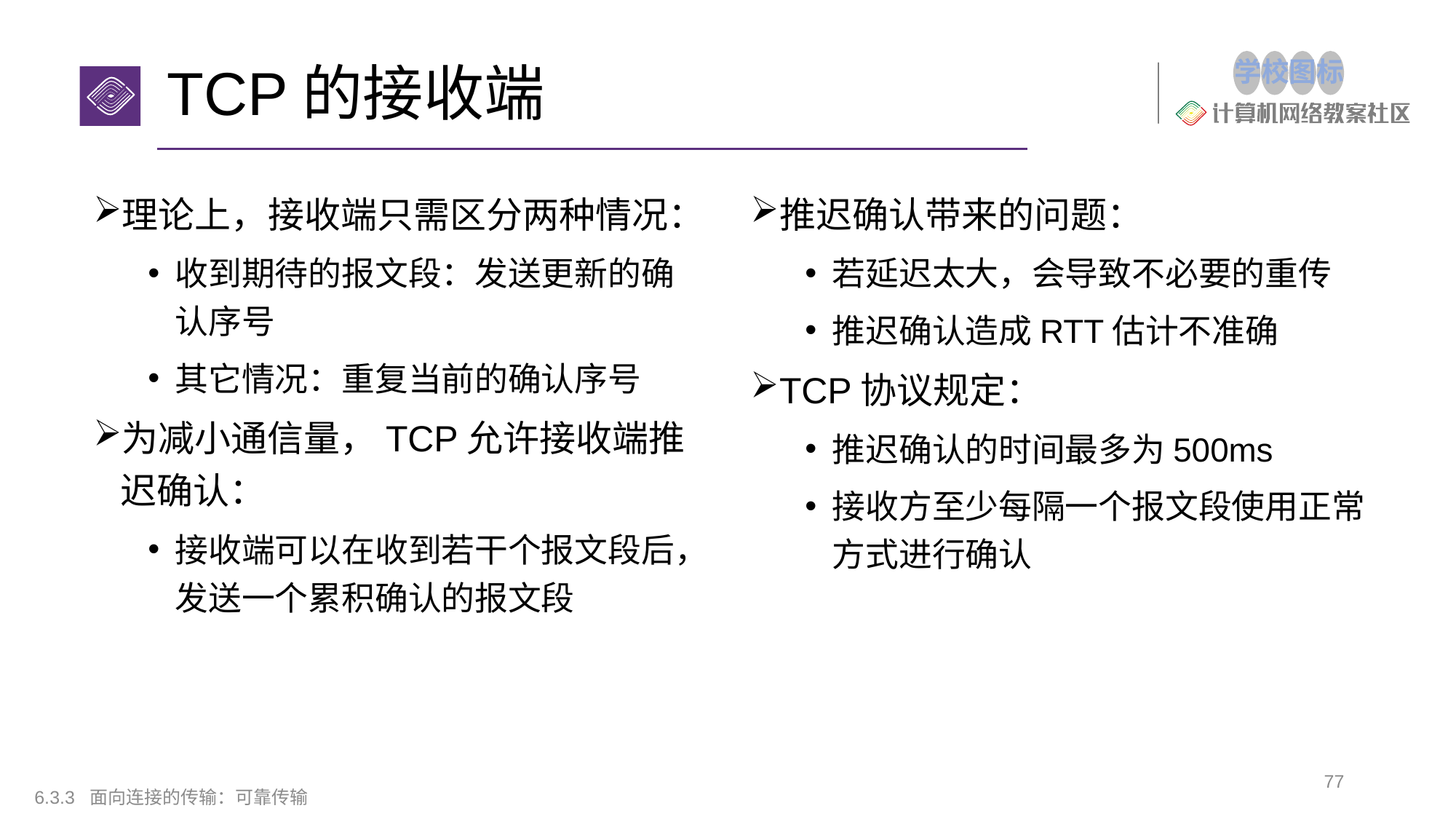

# TCP的接收端
理论上，接收端只需区分两种情况：
收到期待的报文段：发送更新的确认序号
其它情况：重复当前的确认序号
为减小通信量，TCP允许接收端推迟确认：
接收端可以在收到若干个报文段后，发送一个累积确认的报文段

推迟确认带来的问题：
若延迟太大，会导致不必要的重传
推迟确认造成RTT估计不准确
TCP协议规定：
推迟确认的时间最多为500ms
接收方至少每隔一个报文段使用正常方式进行确认

77
6.3.3  面向连接的传输：可靠传输